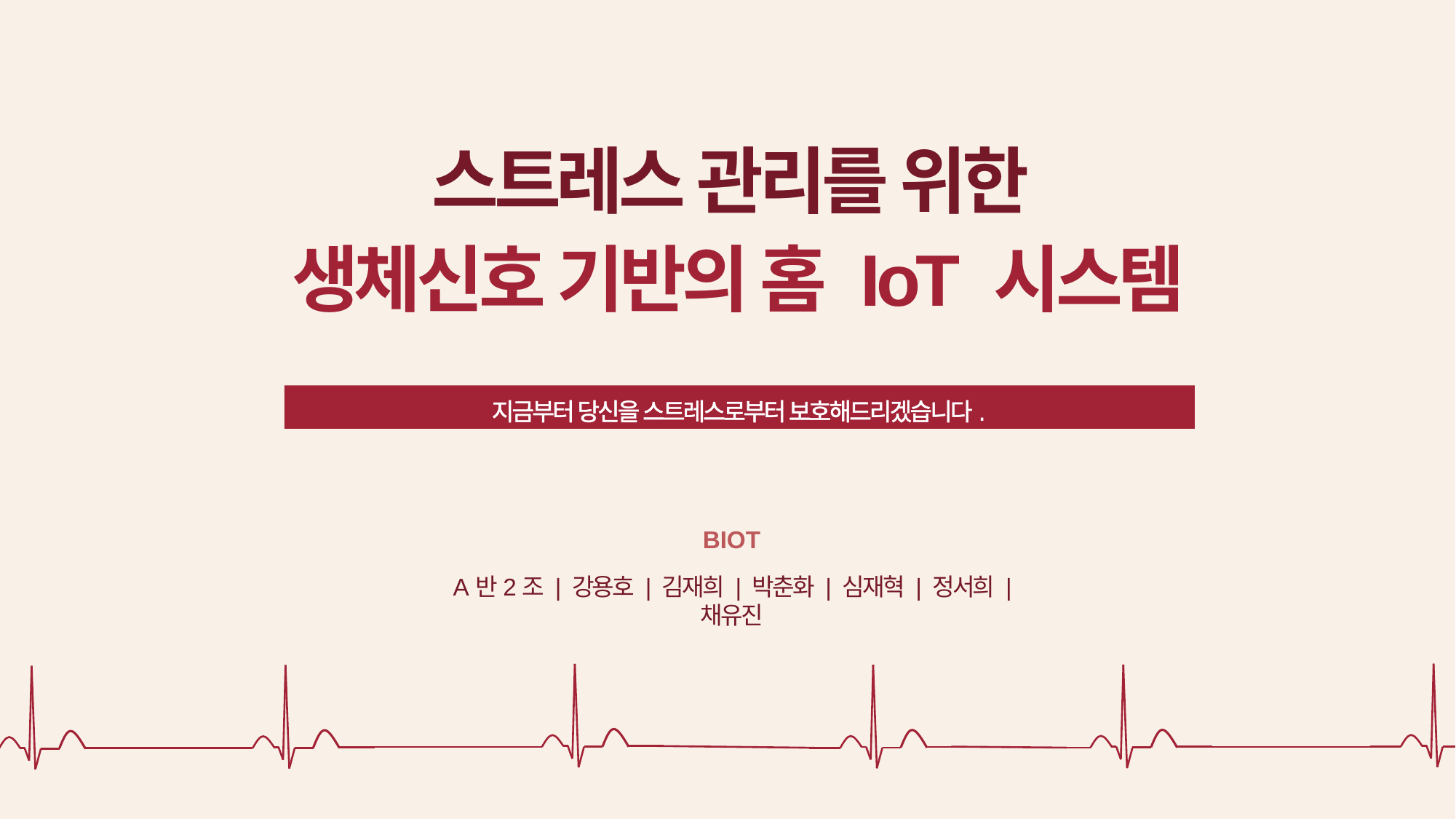

스트레스 관리를 위한

생체신호 기반의 홈 IoT 시스템

지금부터 당신을 스트레스로부터 보호해드리겠습니다.
BIOT

A반2조 | 강용호 | 김재희 | 박춘화 | 심재혁 | 정서희 | 채유진